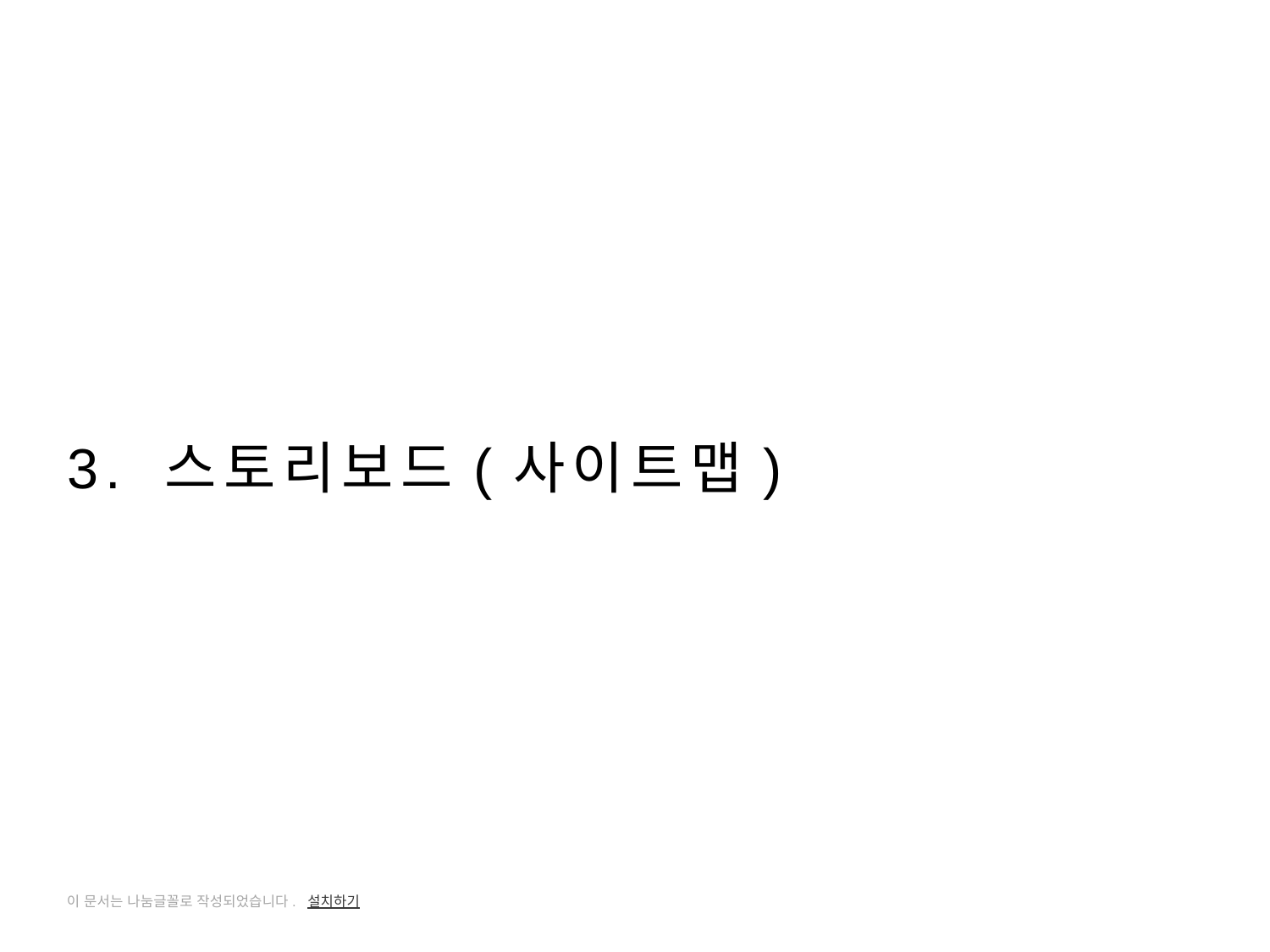

3. 스토리보드(사이트맵)
이 문서는 나눔글꼴로 작성되었습니다.  설치하기